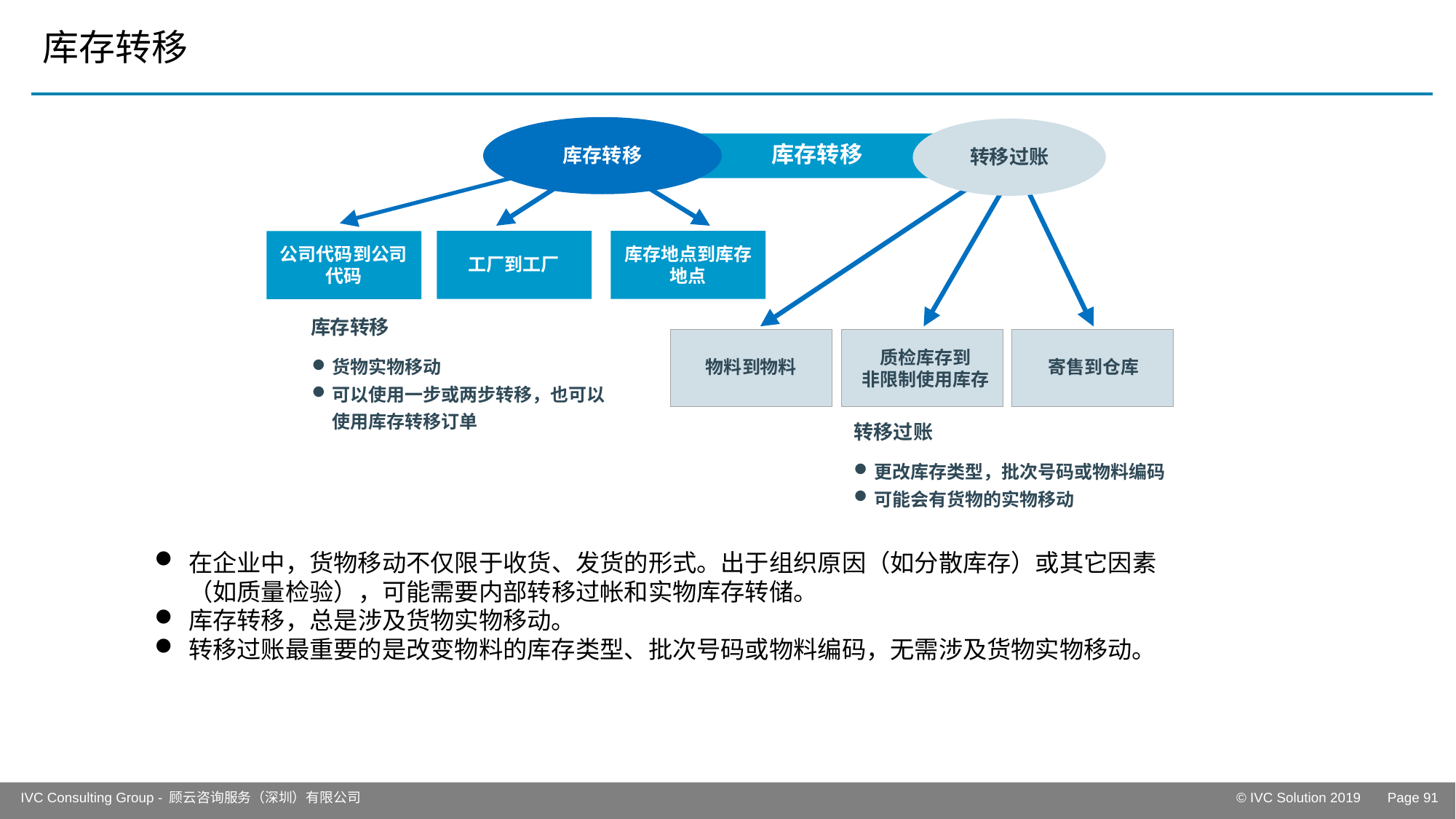

# 库存转移

库存转移

库存转移
转移过账

公司代码到公司代码
库存地点到库存地点
工厂到工厂
库存转移

质检库存到
非限制使用库存
货物实物移动
可以使用一步或两步转移，也可以使用库存转移订单
物料到物料
寄售到仓库

转移过账
更改库存类型，批次号码或物料编码
可能会有货物的实物移动
在企业中，货物移动不仅限于收货、发货的形式。出于组织原因（如分散库存）或其它因素（如质量检验），可能需要内部转移过帐和实物库存转储。
库存转移，总是涉及货物实物移动。
转移过账最重要的是改变物料的库存类型、批次号码或物料编码，无需涉及货物实物移动。